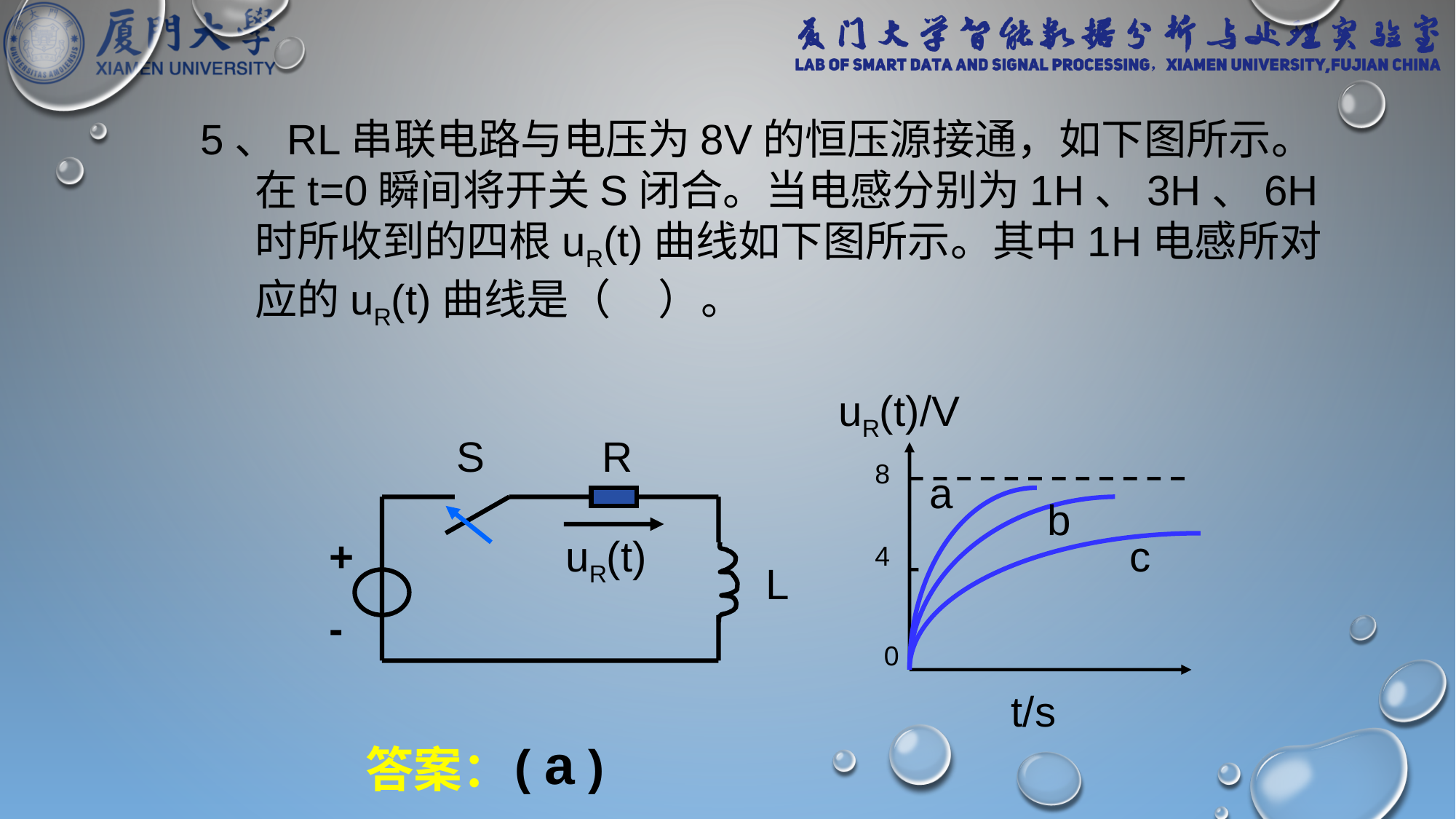

5、RL串联电路与电压为8V的恒压源接通，如下图所示。在t=0瞬间将开关S闭合。当电感分别为1H、3H、6H时所收到的四根uR(t)曲线如下图所示。其中1H电感所对应的uR(t)曲线是（     ）。
uR(t)/V
S
R

8
a

b

+
-
uR(t)

c
4

L

0

t/s
( a )
答案：